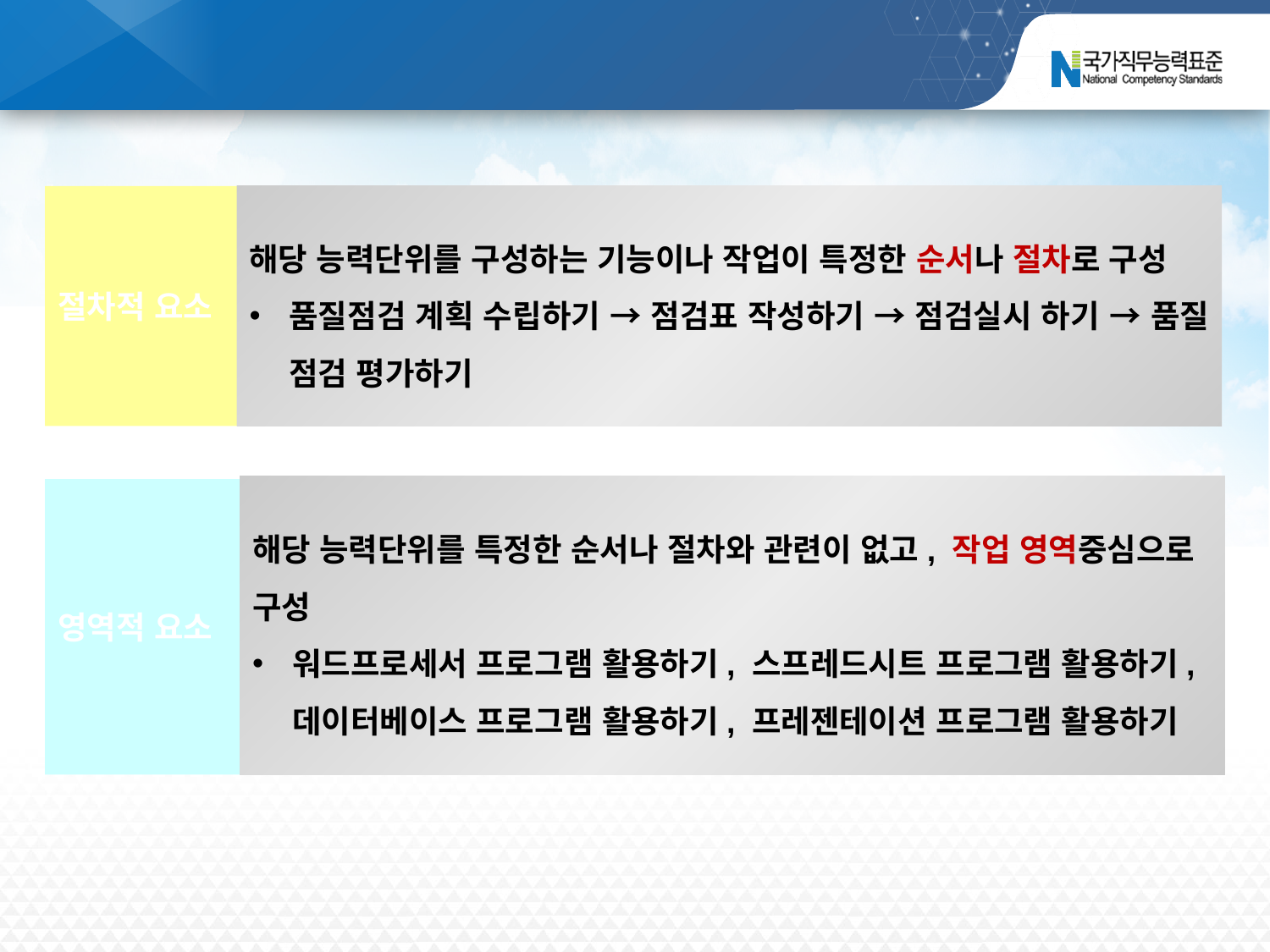

NCS 능력단위요소
절차적 요소
해당 능력단위를 구성하는 기능이나 작업이 특정한 순서나 절차로 구성
품질점검 계획 수립하기 → 점검표 작성하기 → 점검실시 하기 → 품질 점검 평가하기
해당 능력단위를 특정한 순서나 절차와 관련이 없고, 작업 영역중심으로 구성
워드프로세서 프로그램 활용하기, 스프레드시트 프로그램 활용하기, 데이터베이스 프로그램 활용하기, 프레젠테이션 프로그램 활용하기
영역적 요소